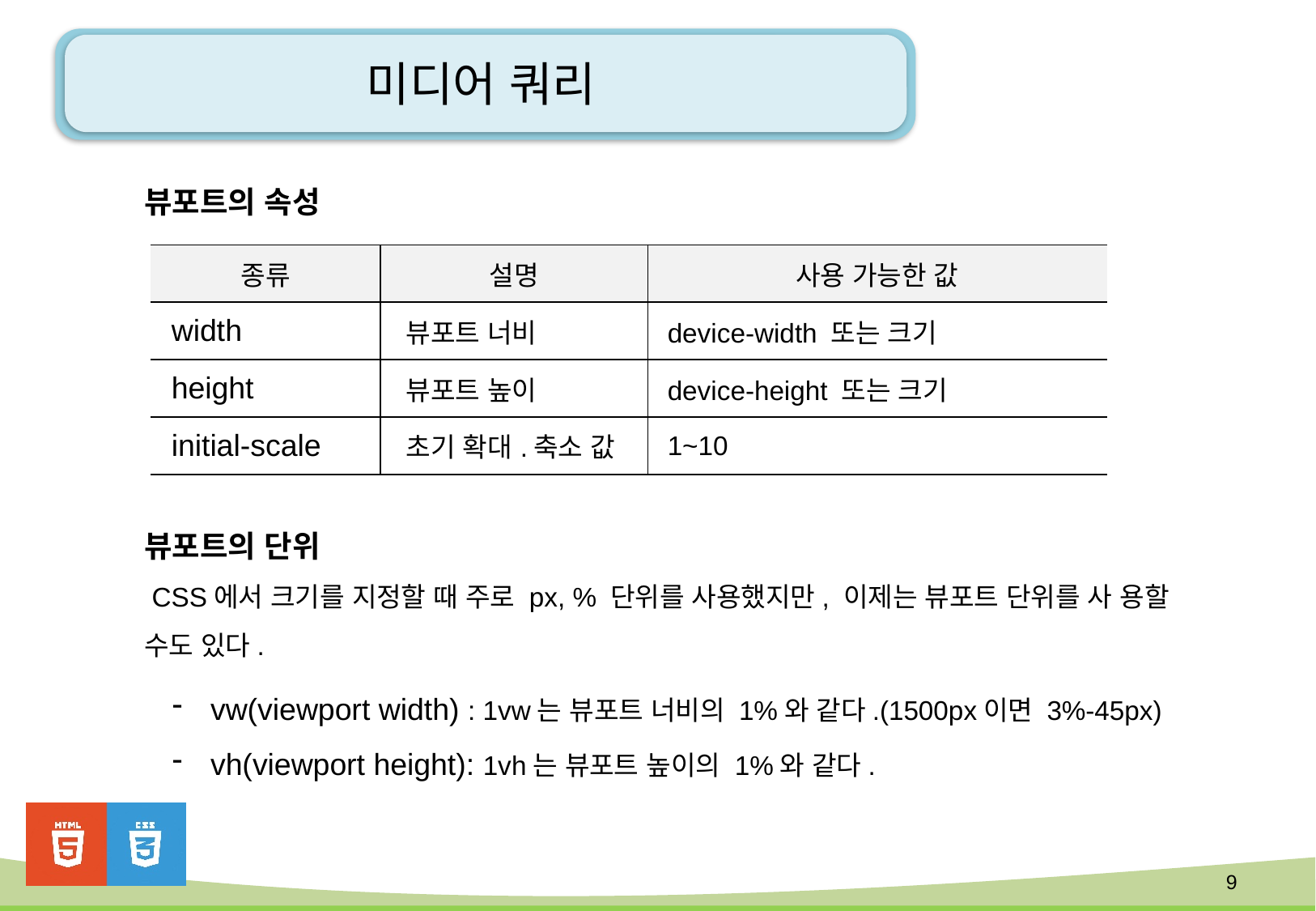

# 미디어 쿼리
뷰포트의 속성
| 종류 | 설명 | 사용 가능한 값 |
| --- | --- | --- |
| width | 뷰포트 너비 | device-width 또는 크기 |
| height | 뷰포트 높이 | device-height 또는 크기 |
| initial-scale | 초기 확대.축소 값 | 1~10 |
뷰포트의 단위
 CSS에서 크기를 지정할 때 주로 px, % 단위를 사용했지만, 이제는 뷰포트 단위를 사 용할 수도 있다.
vw(viewport width) : 1vw는 뷰포트 너비의 1%와 같다.(1500px이면 3%-45px)
vh(viewport height): 1vh는 뷰포트 높이의 1%와 같다.
9